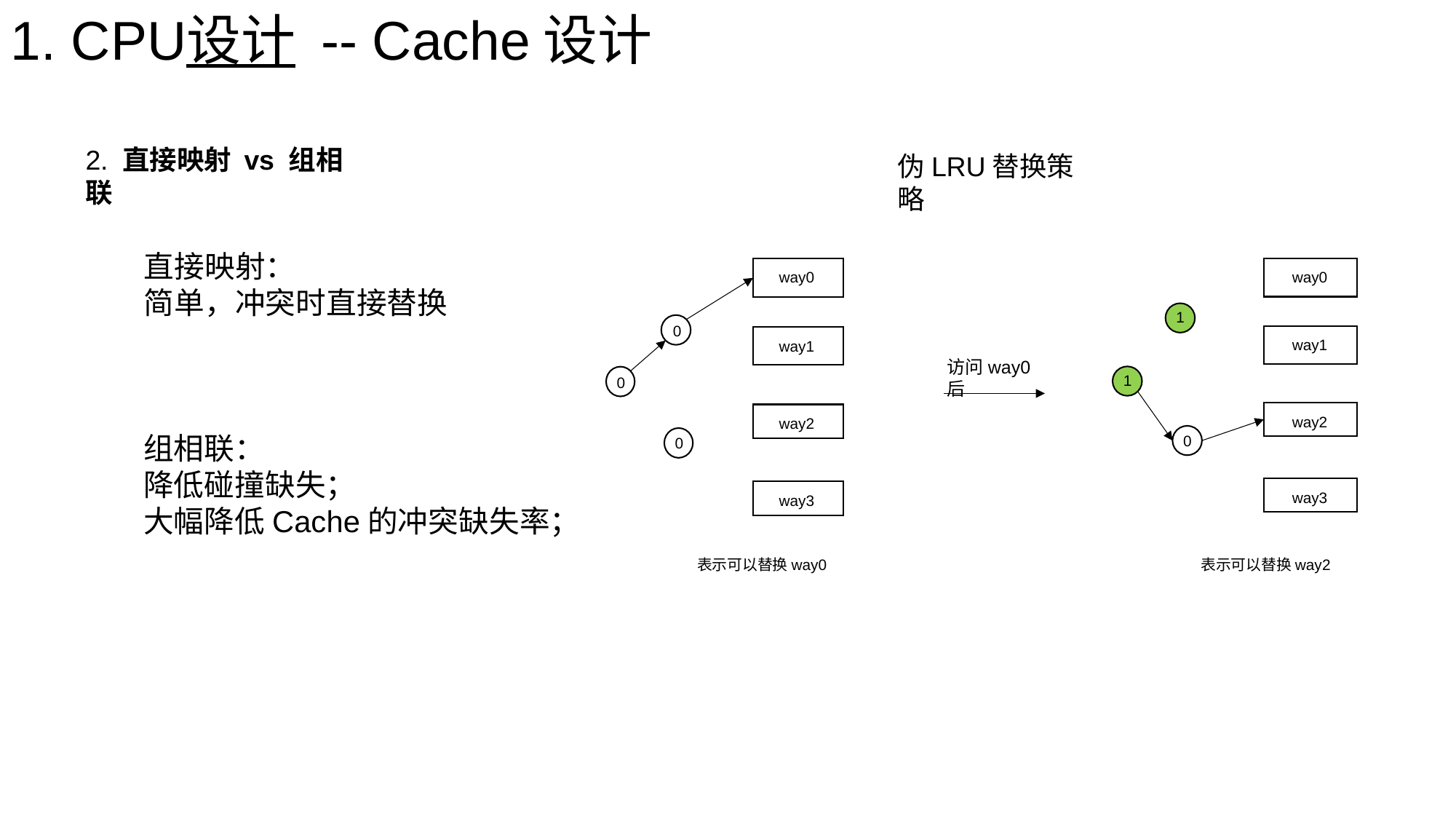

1. CPU设计 -- Cache设计
2. 直接映射 vs 组相联
伪LRU替换策略

way0

way1

0

way2

way3

0
0

表示可以替换way0

way0

way1
1

way2

way3
1

0

表示可以替换way2
访问way0后
直接映射：
简单，冲突时直接替换
组相联：
降低碰撞缺失；
大幅降低Cache的冲突缺失率；